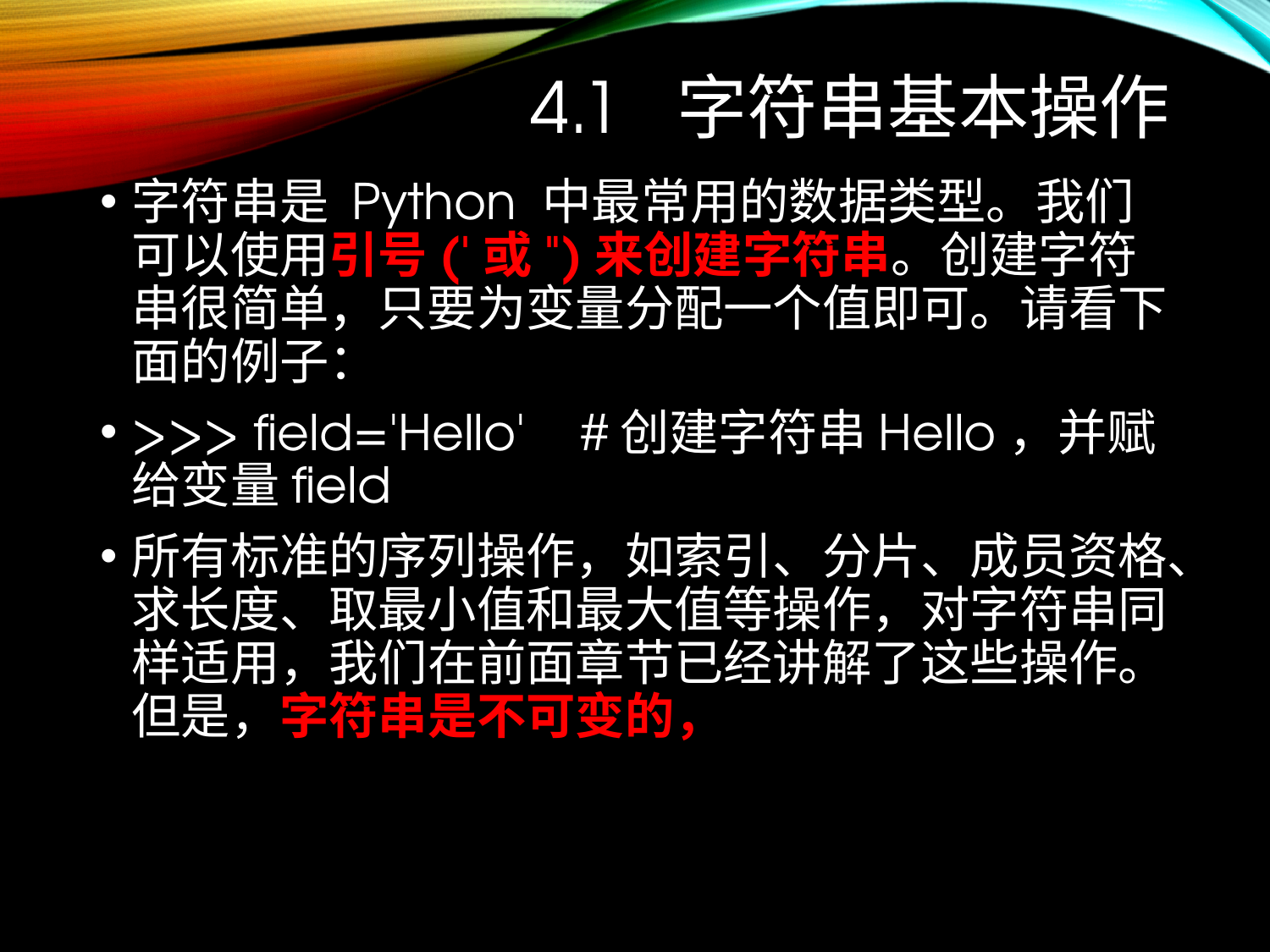

# 4.1  字符串基本操作
字符串是 Python 中最常用的数据类型。我们可以使用引号('或")来创建字符串。创建字符串很简单，只要为变量分配一个值即可。请看下面的例子：
>>> field='Hello'    #创建字符串Hello，并赋给变量field
所有标准的序列操作，如索引、分片、成员资格、求长度、取最小值和最大值等操作，对字符串同样适用，我们在前面章节已经讲解了这些操作。但是，字符串是不可变的，